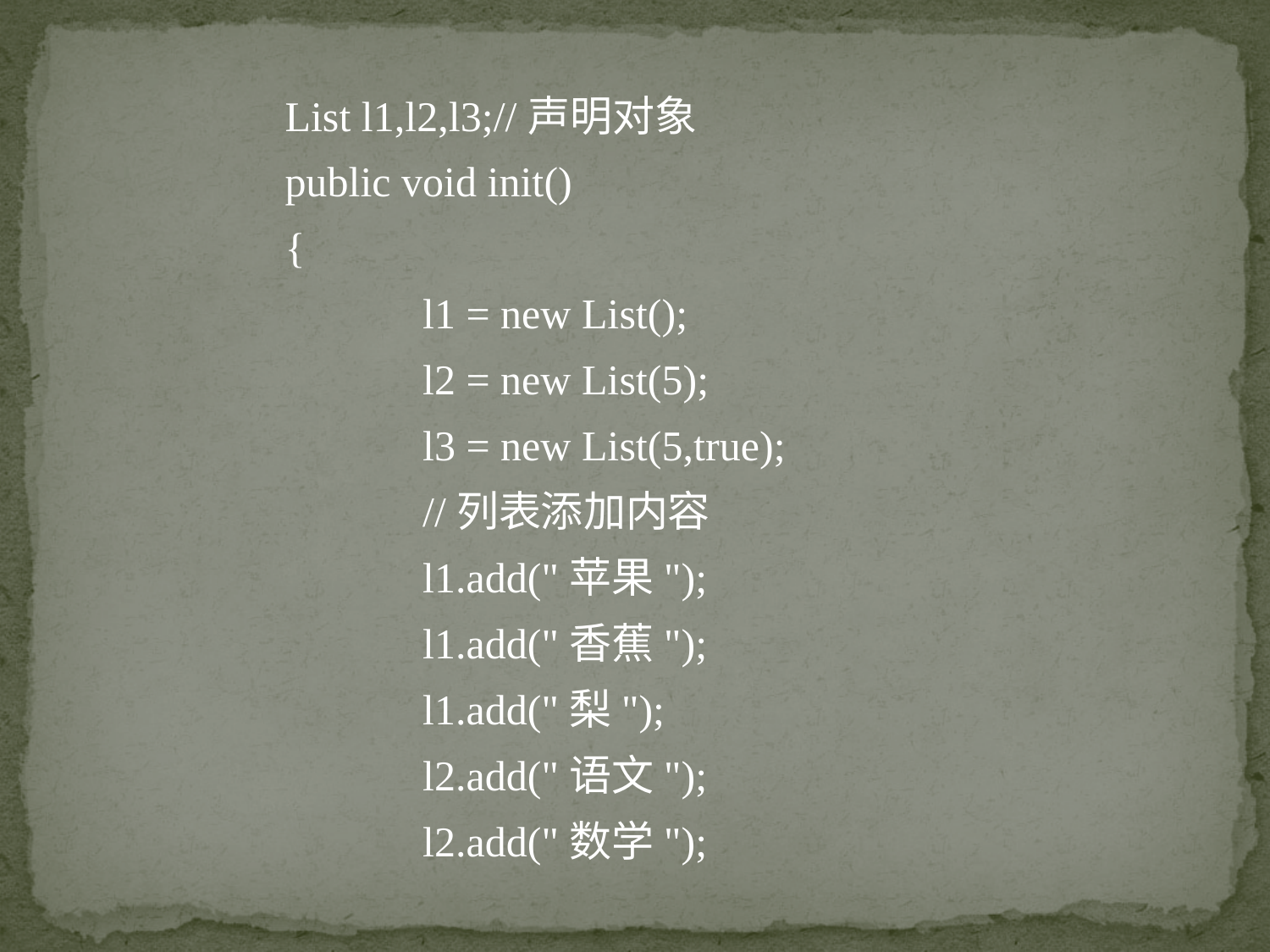

List l1,l2,l3;//声明对象
	public void init()
	{
		 l1 = new List();
		 l2 = new List(5);
		 l3 = new List(5,true);
         		 //列表添加内容
		 l1.add("苹果");
		 l1.add("香蕉");
		 l1.add("梨");
		 l2.add("语文");
		 l2.add("数学");